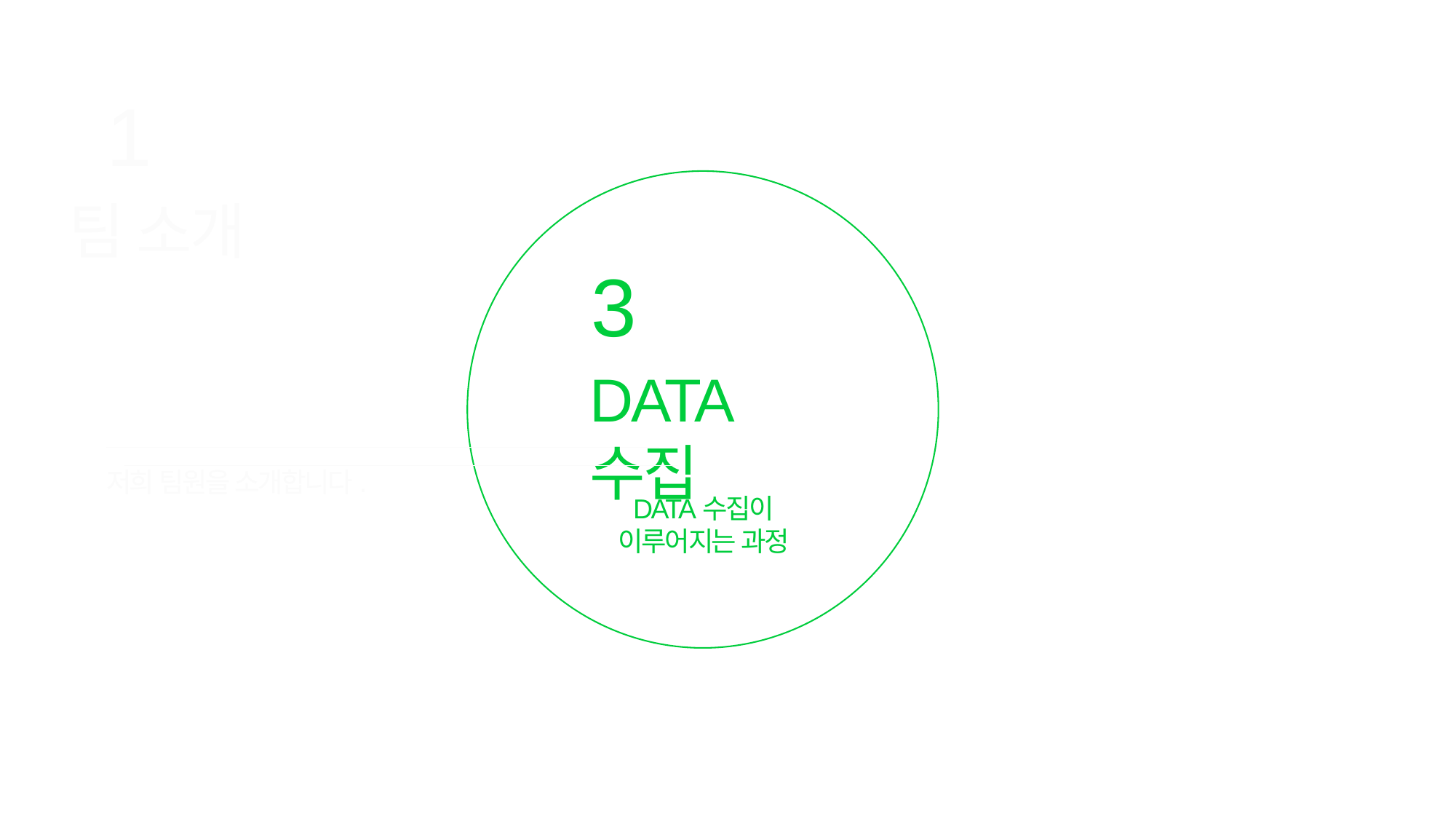

1

팀 소개
3
DATA수집
저희 팀원을 소개합니다.
DATA수집이
이루어지는 과정